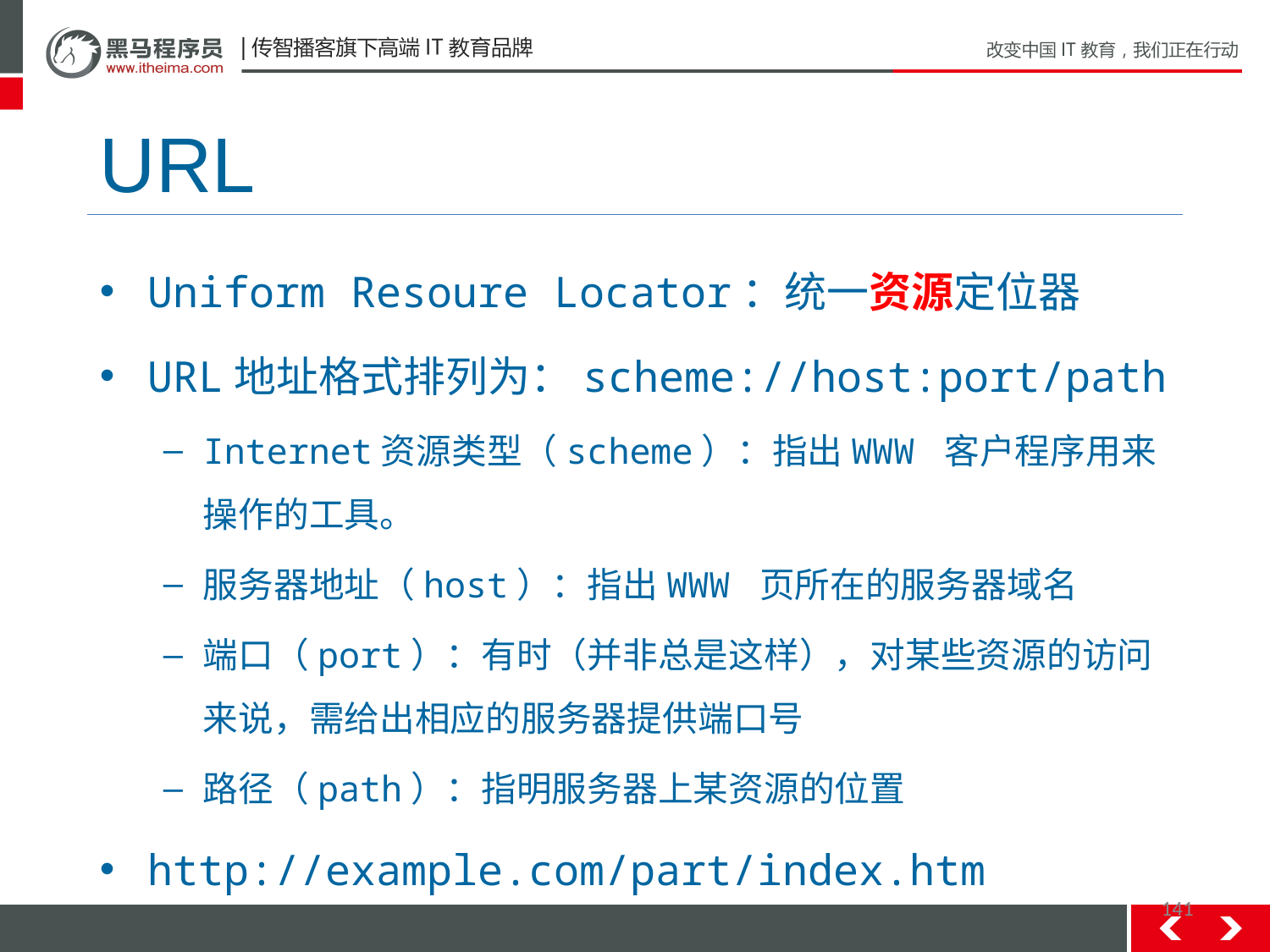

# URL
Uniform Resoure Locator：统一资源定位器
URL地址格式排列为：scheme://host:port/path
Internet资源类型（scheme）：指出WWW 客户程序用来操作的工具。
服务器地址（host）：指出WWW 页所在的服务器域名
端口（port）：有时（并非总是这样），对某些资源的访问来说，需给出相应的服务器提供端口号
路径（path）：指明服务器上某资源的位置
http://example.com/part/index.htm

141